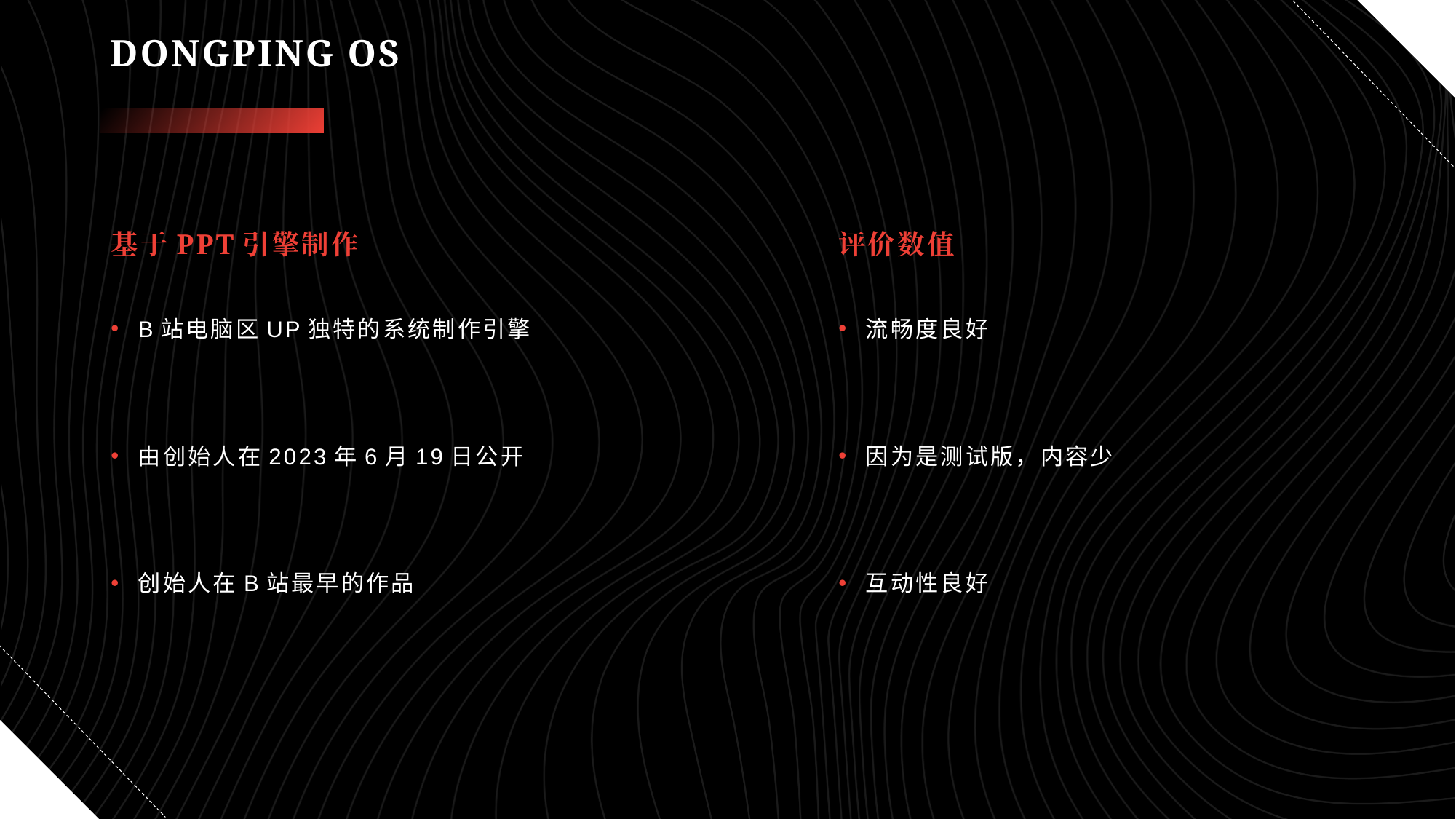

# DONGPING OS
基于PPT引擎制作
评价数值
B站电脑区UP独特的系统制作引擎

由创始人在2023年6月19日公开

创始人在B站最早的作品

流畅度良好

因为是测试版，内容少

互动性良好